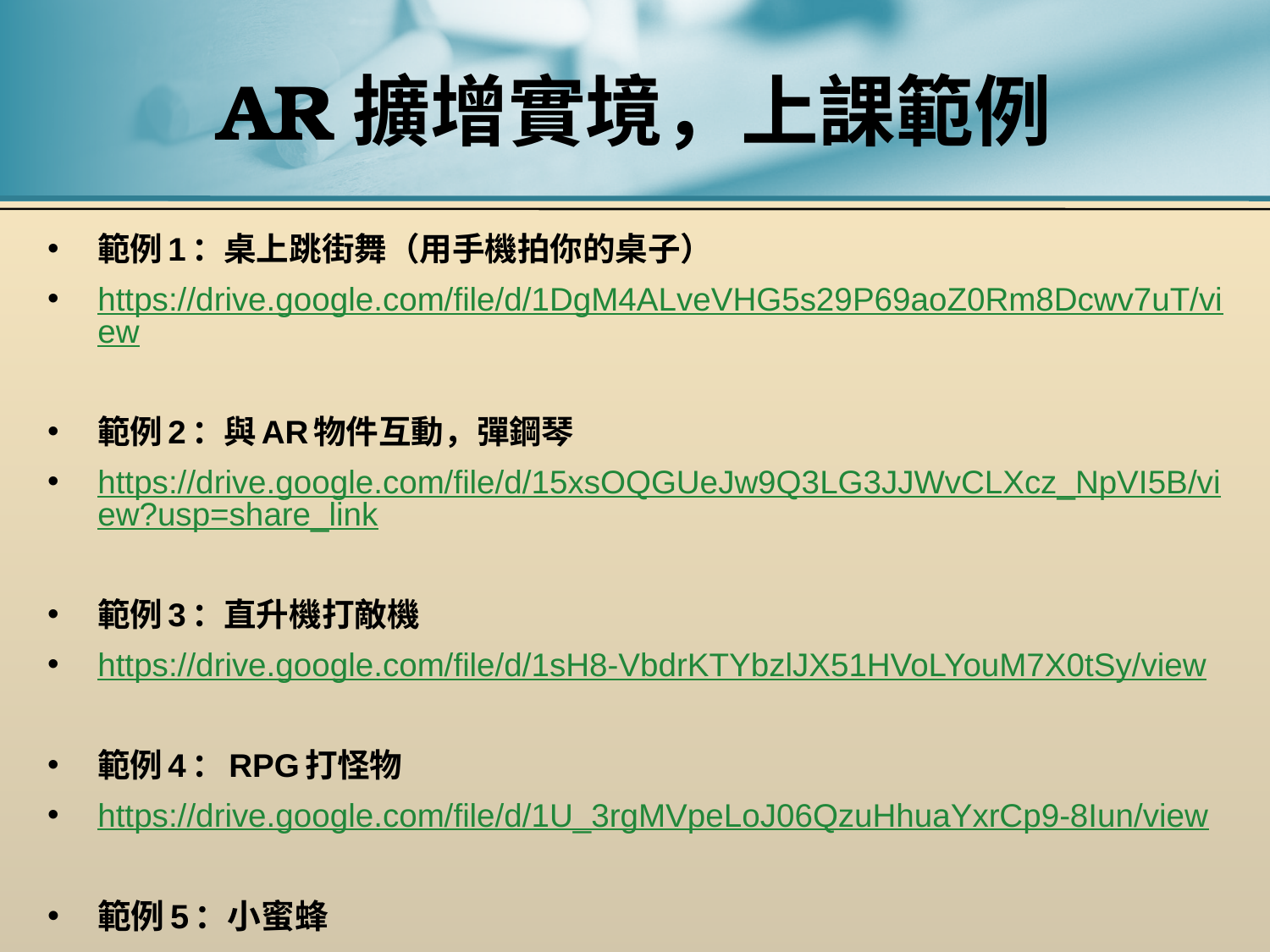

# AR擴增實境，上課範例
範例1：桌上跳街舞（用手機拍你的桌子）
https://drive.google.com/file/d/1DgM4ALveVHG5s29P69aoZ0Rm8Dcwv7uT/view

範例2：與AR物件互動，彈鋼琴
https://drive.google.com/file/d/15xsOQGUeJw9Q3LG3JJWvCLXcz_NpVI5B/view?usp=share_link

範例3：直升機打敵機
https://drive.google.com/file/d/1sH8-VbdrKTYbzlJX51HVoLYouM7X0tSy/view

範例4：RPG打怪物
https://drive.google.com/file/d/1U_3rgMVpeLoJ06QzuHhuaYxrCp9-8Iun/view

範例5：小蜜蜂
https://drive.google.com/file/d/1z2izSW5xmiZcCRK22aU0TLZacKROaefC/view?usp=share_link